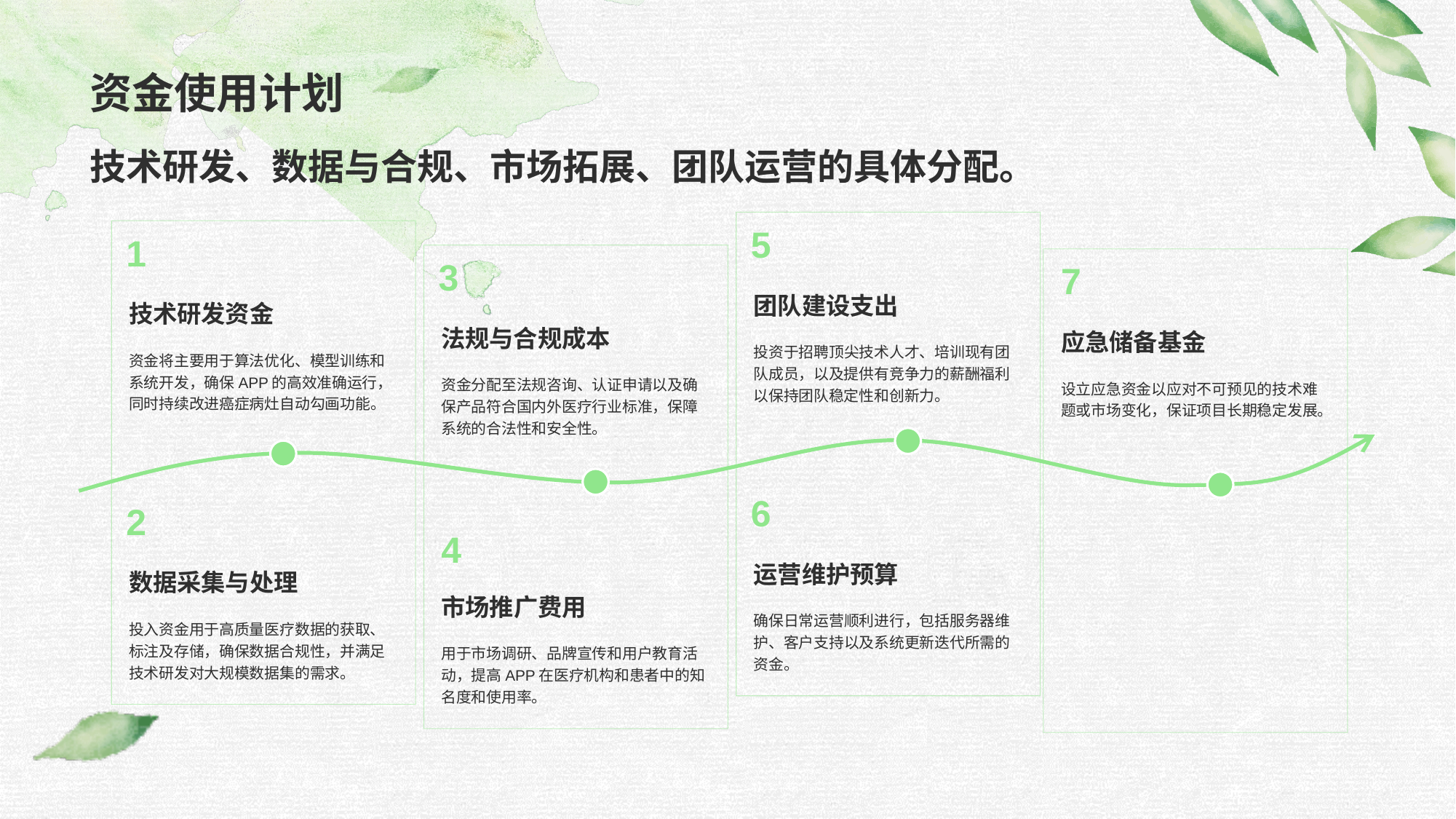

# 资金使用计划
技术研发、数据与合规、市场拓展、团队运营的具体分配。

5
团队建设支出
投资于招聘顶尖技术人才、培训现有团队成员，以及提供有竞争力的薪酬福利以保持团队稳定性和创新力。

1
技术研发资金
资金将主要用于算法优化、模型训练和系统开发，确保APP的高效准确运行，同时持续改进癌症病灶自动勾画功能。

3
法规与合规成本
资金分配至法规咨询、认证申请以及确保产品符合国内外医疗行业标准，保障系统的合法性和安全性。
7
应急储备基金
设立应急资金以应对不可预见的技术难题或市场变化，保证项目长期稳定发展。

6
运营维护预算
确保日常运营顺利进行，包括服务器维护、客户支持以及系统更新迭代所需的资金。
2
数据采集与处理
投入资金用于高质量医疗数据的获取、标注及存储，确保数据合规性，并满足技术研发对大规模数据集的需求。
4
市场推广费用
用于市场调研、品牌宣传和用户教育活动，提高APP在医疗机构和患者中的知名度和使用率。